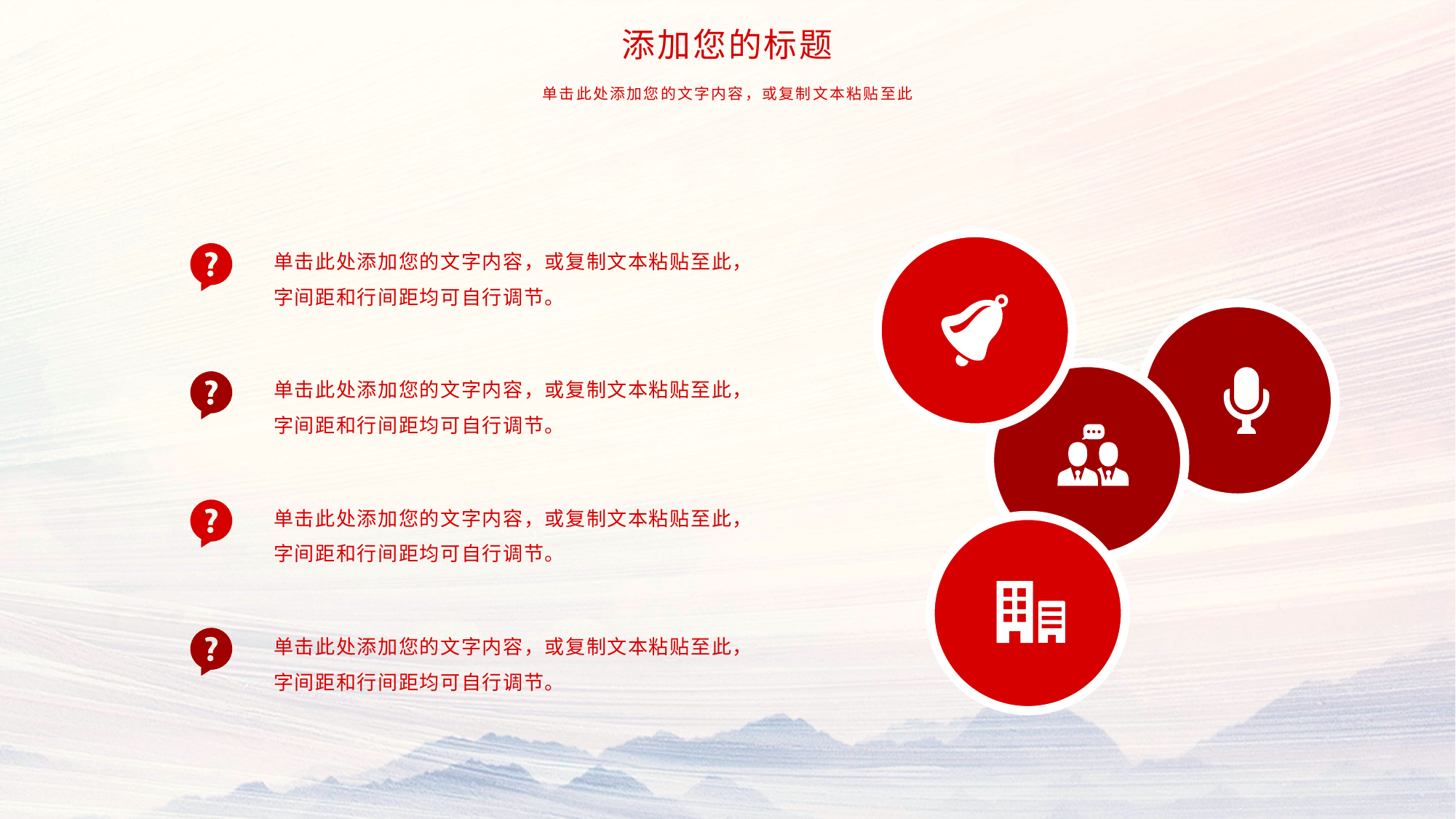

添加您的标题
单击此处添加您的文字内容，或复制文本粘贴至此
单击此处添加您的文字内容，或复制文本粘贴至此，字间距和行间距均可自行调节。

单击此处添加您的文字内容，或复制文本粘贴至此，字间距和行间距均可自行调节。

单击此处添加您的文字内容，或复制文本粘贴至此，字间距和行间距均可自行调节。

单击此处添加您的文字内容，或复制文本粘贴至此，字间距和行间距均可自行调节。